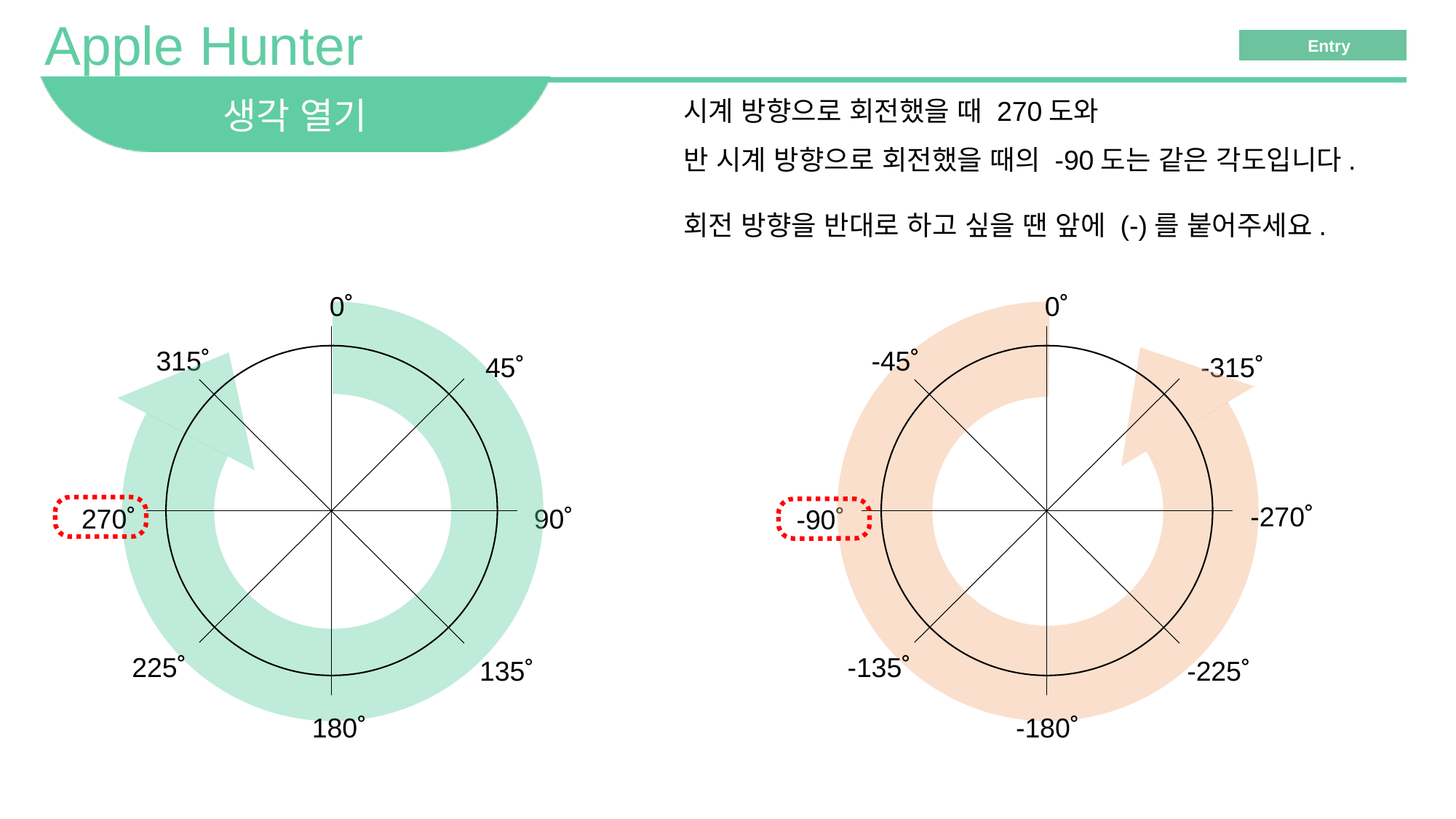

# 생각 열기
시계 방향으로 회전했을 때 270도와
반 시계 방향으로 회전했을 때의 -90도는 같은 각도입니다.

회전 방향을 반대로 하고 싶을 땐 앞에 (-)를 붙어주세요.
0˚

315˚
45˚

270˚
225˚
135˚
180˚
0˚

-45˚

-315˚
-270˚
-135˚
-225˚
-180˚
90˚
-90˚